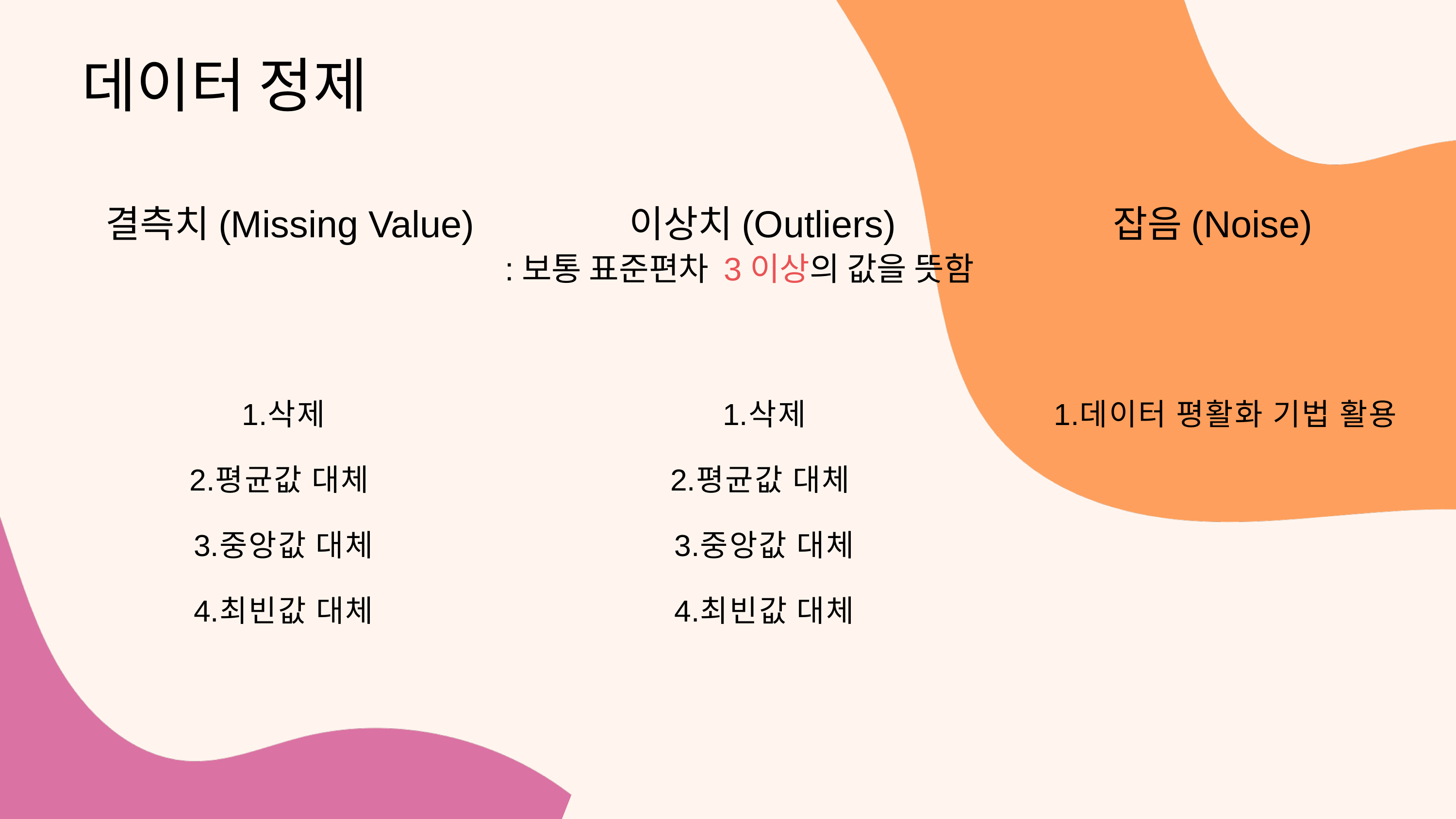

데이터 정제
결측치(Missing Value)
이상치(Outliers)
:보통 표준편차 3이상의 값을 뜻함
잡음(Noise)

삭제
평균값 대체
중앙값 대체
최빈값 대체
삭제
평균값 대체
중앙값 대체
최빈값 대체
데이터 평활화 기법 활용